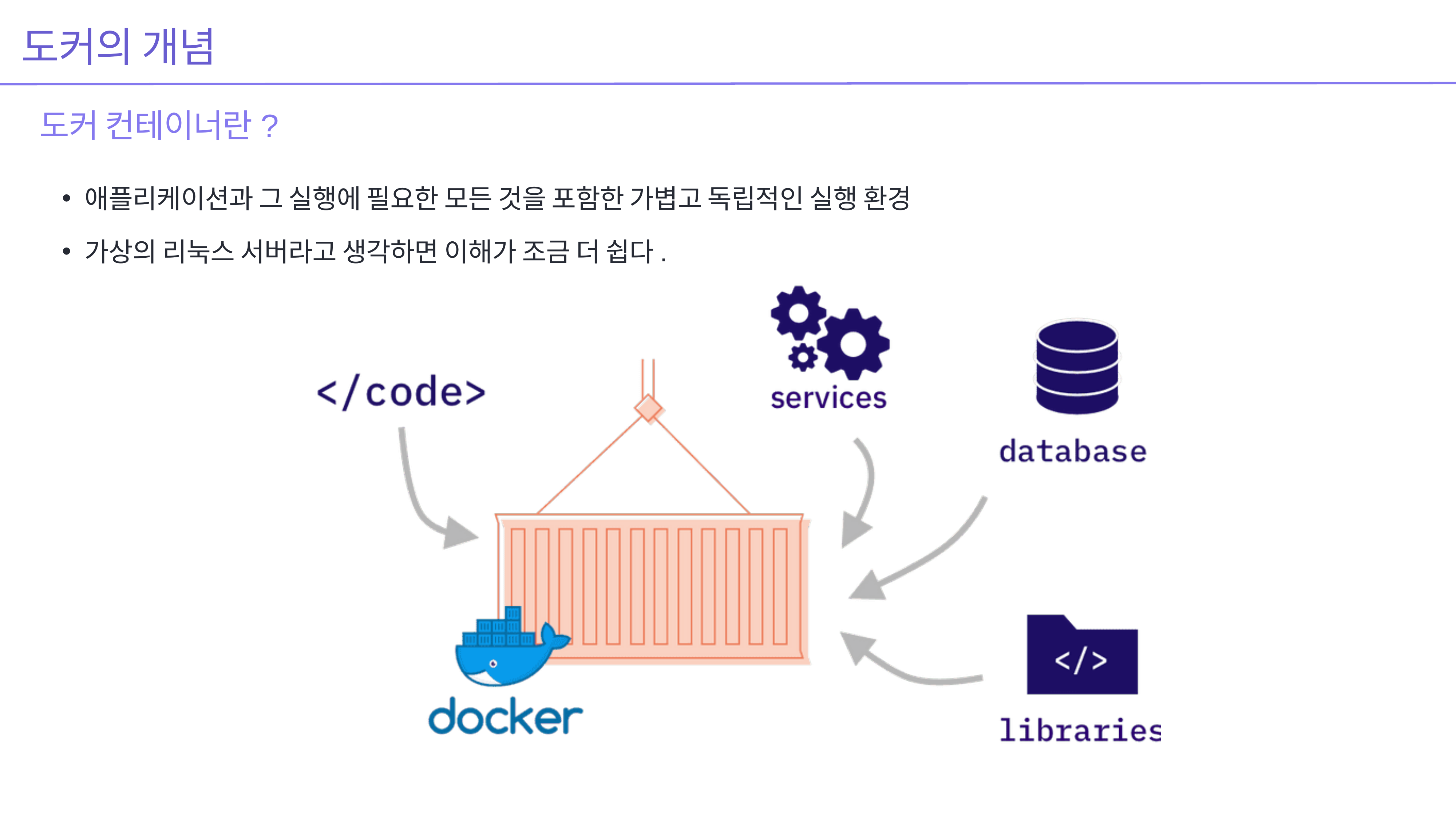

도커의 개념

도커 컨테이너란?
애플리케이션과 그 실행에 필요한 모든 것을 포함한 가볍고 독립적인 실행 환경
가상의 리눅스 서버라고 생각하면 이해가 조금 더 쉽다.